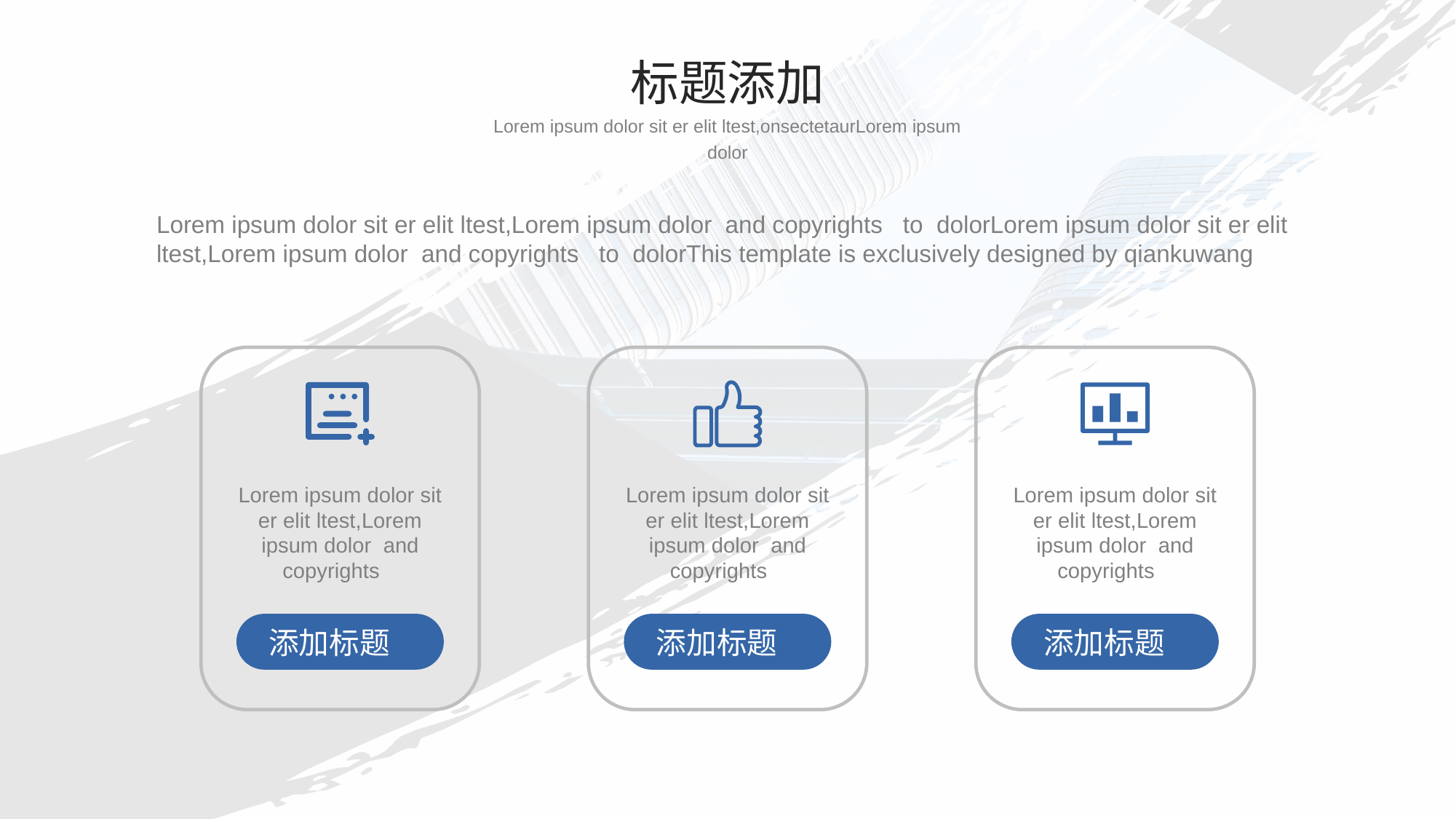

标题添加
Lorem ipsum dolor sit er elit ltest,onsectetaurLorem ipsum dolor
Lorem ipsum dolor sit er elit ltest,Lorem ipsum dolor  and copyrights   to  dolorLorem ipsum dolor sit er elit ltest,Lorem ipsum dolor  and copyrights   to  dolorThis template is exclusively designed by qiankuwang

Lorem ipsum dolor sit er elit ltest,Lorem ipsum dolor  and copyrights
Lorem ipsum dolor sit er elit ltest,Lorem ipsum dolor  and copyrights
Lorem ipsum dolor sit er elit ltest,Lorem ipsum dolor  and copyrights

添加标题
添加标题
添加标题